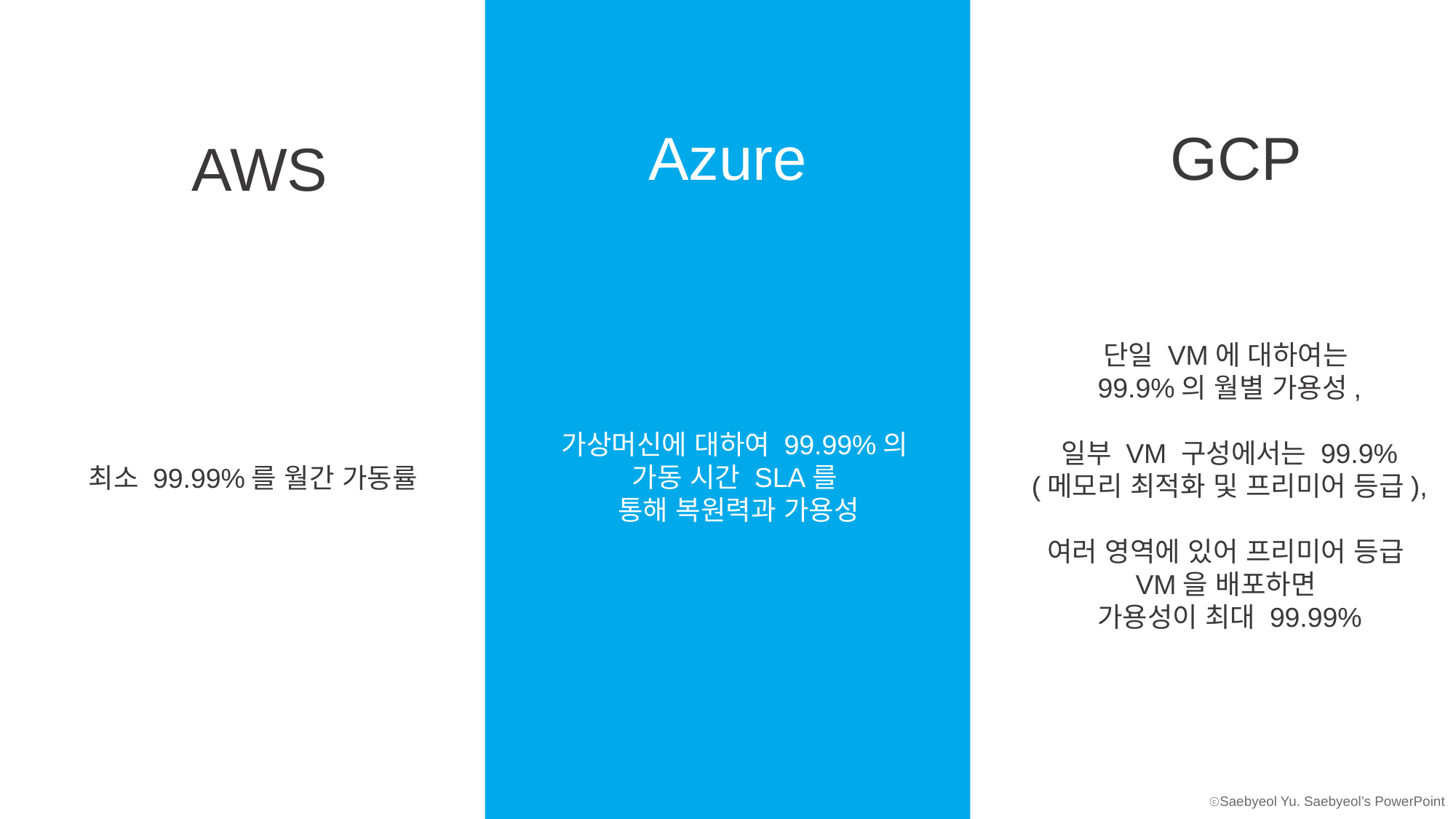

Azure
GCP
AWS
단일 VM에 대하여는
99.9%의 월별 가용성,
일부 VM 구성에서는 99.9%
(메모리 최적화 및 프리미어 등급),
여러 영역에 있어 프리미어 등급
VM을 배포하면
가용성이 최대 99.99%
가상머신에 대하여 99.99%의
가동 시간 SLA를
통해 복원력과 가용성
최소 99.99%를 월간 가동률